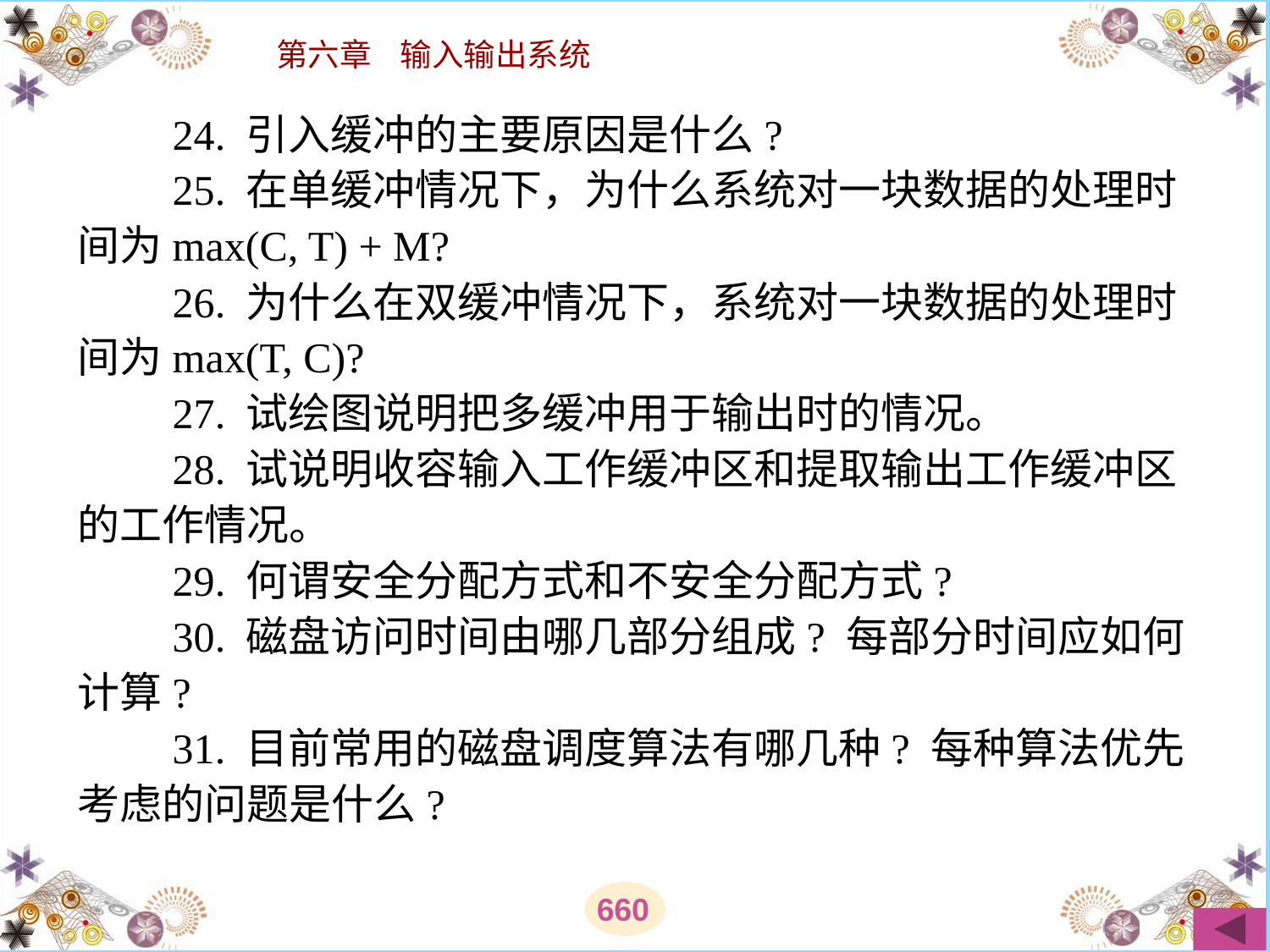

# 24. 引入缓冲的主要原因是什么? 　　25. 在单缓冲情况下，为什么系统对一块数据的处理时间为max(C, T) + M? 　　26. 为什么在双缓冲情况下，系统对一块数据的处理时间为max(T, C)? 　　27. 试绘图说明把多缓冲用于输出时的情况。 　　28. 试说明收容输入工作缓冲区和提取输出工作缓冲区的工作情况。 　　29. 何谓安全分配方式和不安全分配方式? 　　30. 磁盘访问时间由哪几部分组成? 每部分时间应如何计算? 　　31. 目前常用的磁盘调度算法有哪几种? 每种算法优先考虑的问题是什么?